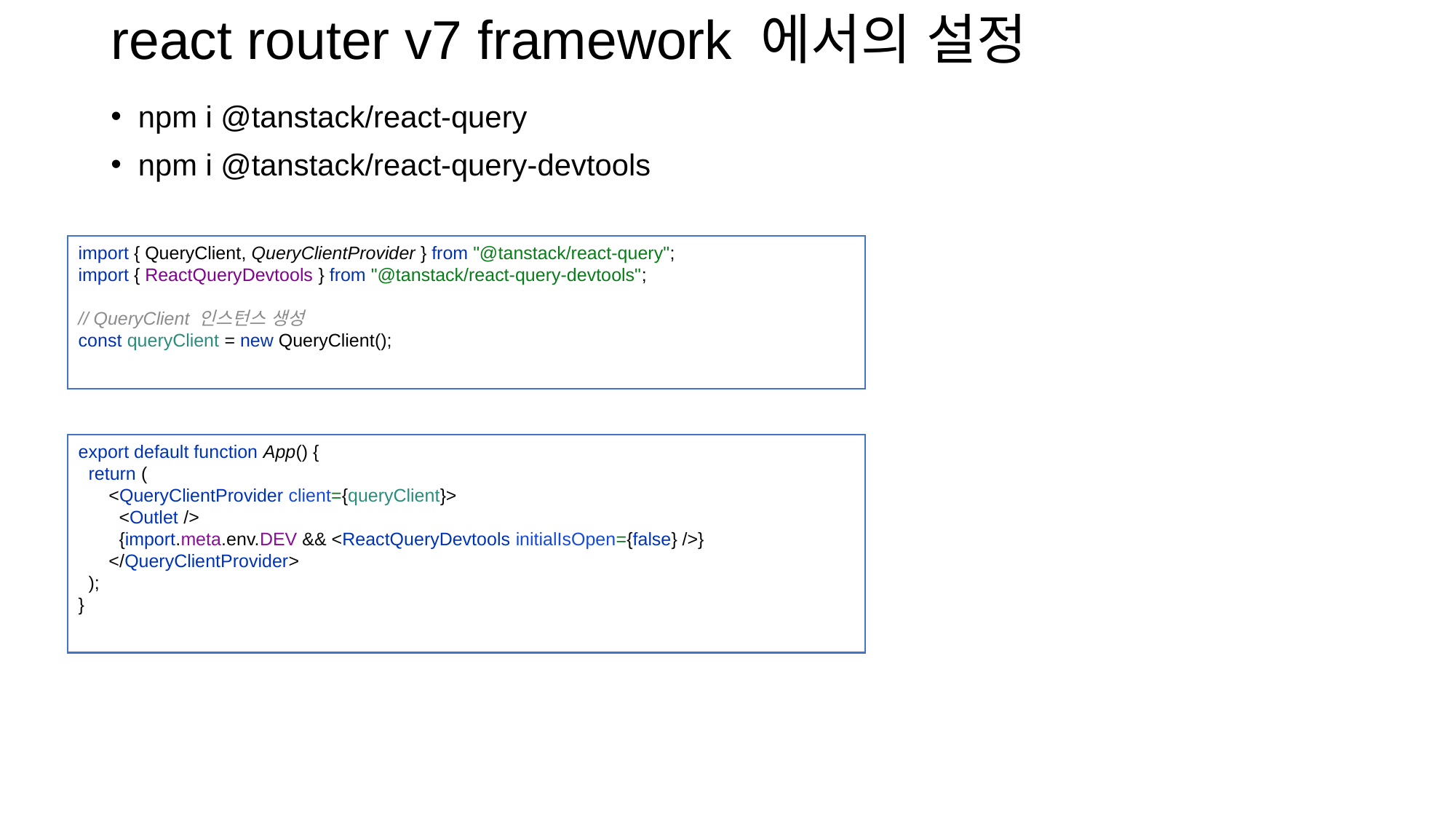

# react router v7 framework 에서의 설정
npm i @tanstack/react-query
npm i @tanstack/react-query-devtools
import { QueryClient, QueryClientProvider } from "@tanstack/react-query";
import { ReactQueryDevtools } from "@tanstack/react-query-devtools";
// QueryClient 인스턴스 생성
const queryClient = new QueryClient();
export default function App() {
  return (
      <QueryClientProvider client={queryClient}>
        <Outlet />
        {import.meta.env.DEV && <ReactQueryDevtools initialIsOpen={false} />}
      </QueryClientProvider>
  );
}